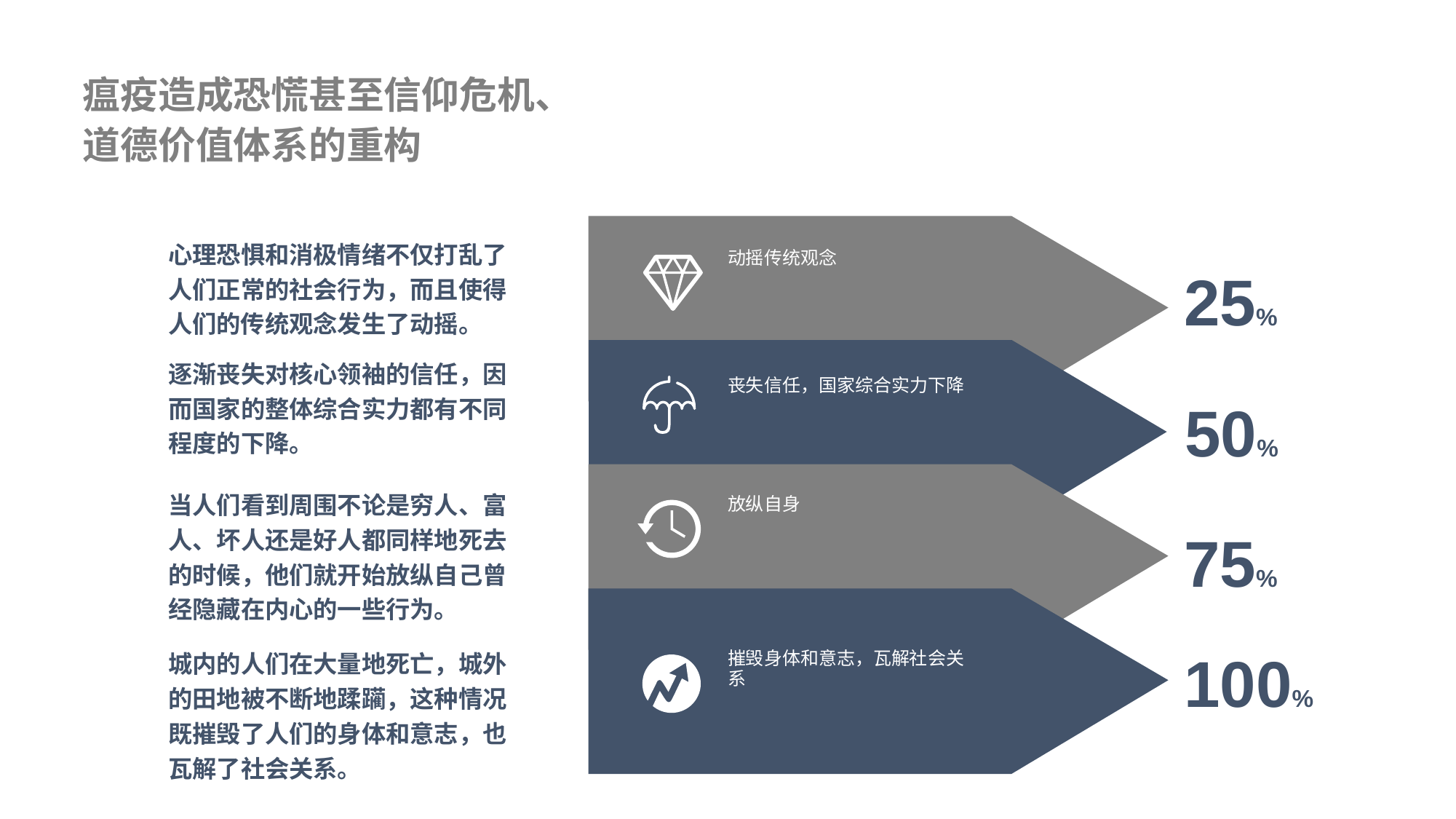

瘟疫造成恐慌甚至信仰危机、道德价值体系的重构

心理恐惧和消极情绪不仅打乱了人们正常的社会行为，而且使得人们的传统观念发生了动摇。
动摇传统观念

25%

逐渐丧失对核心领袖的信任，因而国家的整体综合实力都有不同程度的下降。
丧失信任，国家综合实力下降

50%

当人们看到周围不论是穷人、富人、坏人还是好人都同样地死去的时候，他们就开始放纵自己曾经隐藏在内心的一些行为。
放纵自身

75%
城内的人们在大量地死亡，城外的田地被不断地蹂躏，这种情况既摧毁了人们的身体和意志，也瓦解了社会关系。
100%
摧毁身体和意志，瓦解社会关系